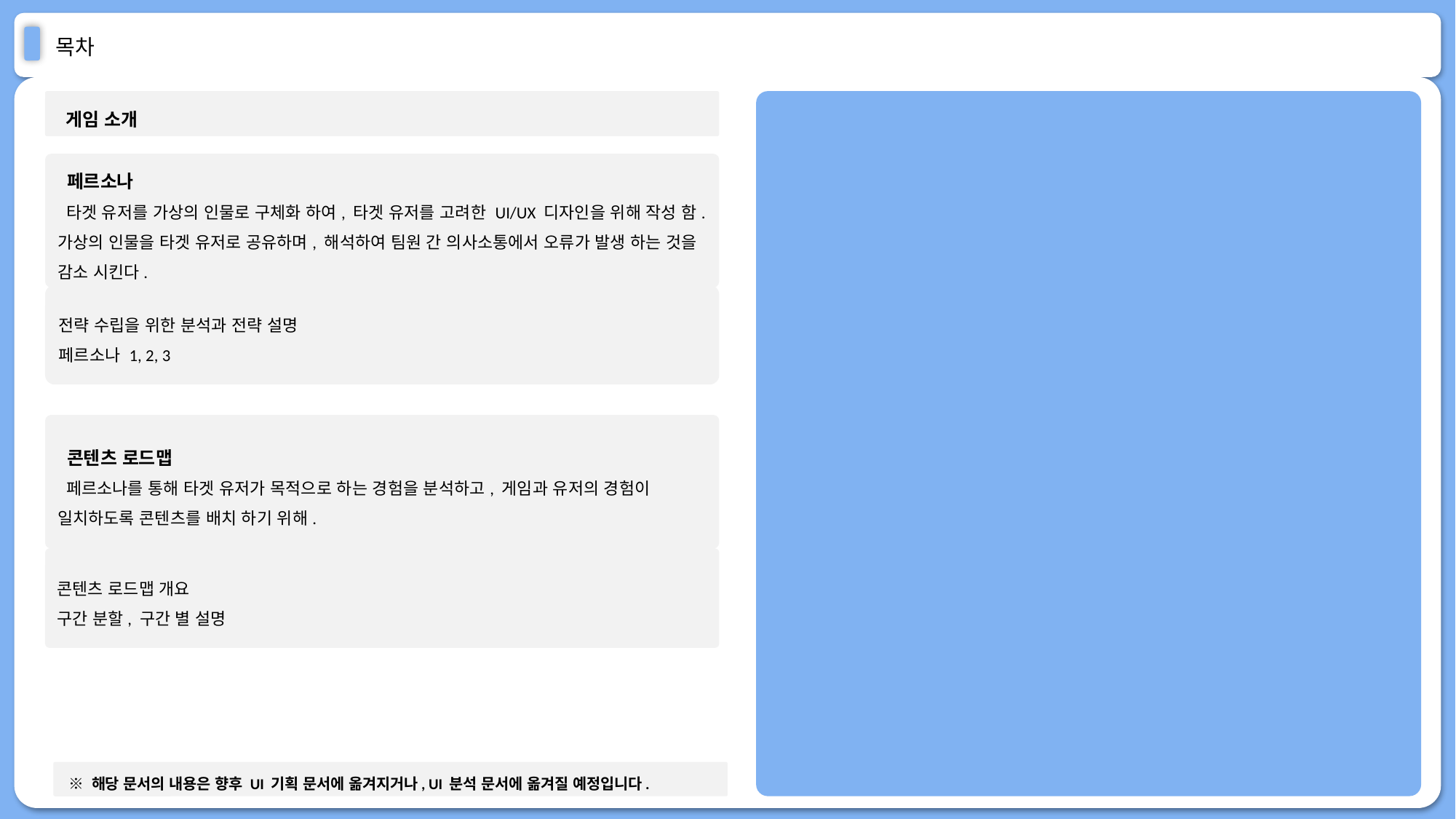

# 목차
 게임 소개

 페르소나
 타겟 유저를 가상의 인물로 구체화 하여, 타겟 유저를 고려한 UI/UX 디자인을 위해 작성 함.
가상의 인물을 타겟 유저로 공유하며, 해석하여 팀원 간 의사소통에서 오류가 발생 하는 것을 감소 시킨다.
전략 수립을 위한 분석과 전략 설명
페르소나 1, 2, 3
 콘텐츠 로드맵
 페르소나를 통해 타겟 유저가 목적으로 하는 경험을 분석하고, 게임과 유저의 경험이 일치하도록 콘텐츠를 배치 하기 위해.
콘텐츠 로드맵 개요
구간 분할, 구간 별 설명
 ※ 해당 문서의 내용은 향후 UI 기획 문서에 옮겨지거나, UI 분석 문서에 옮겨질 예정입니다.